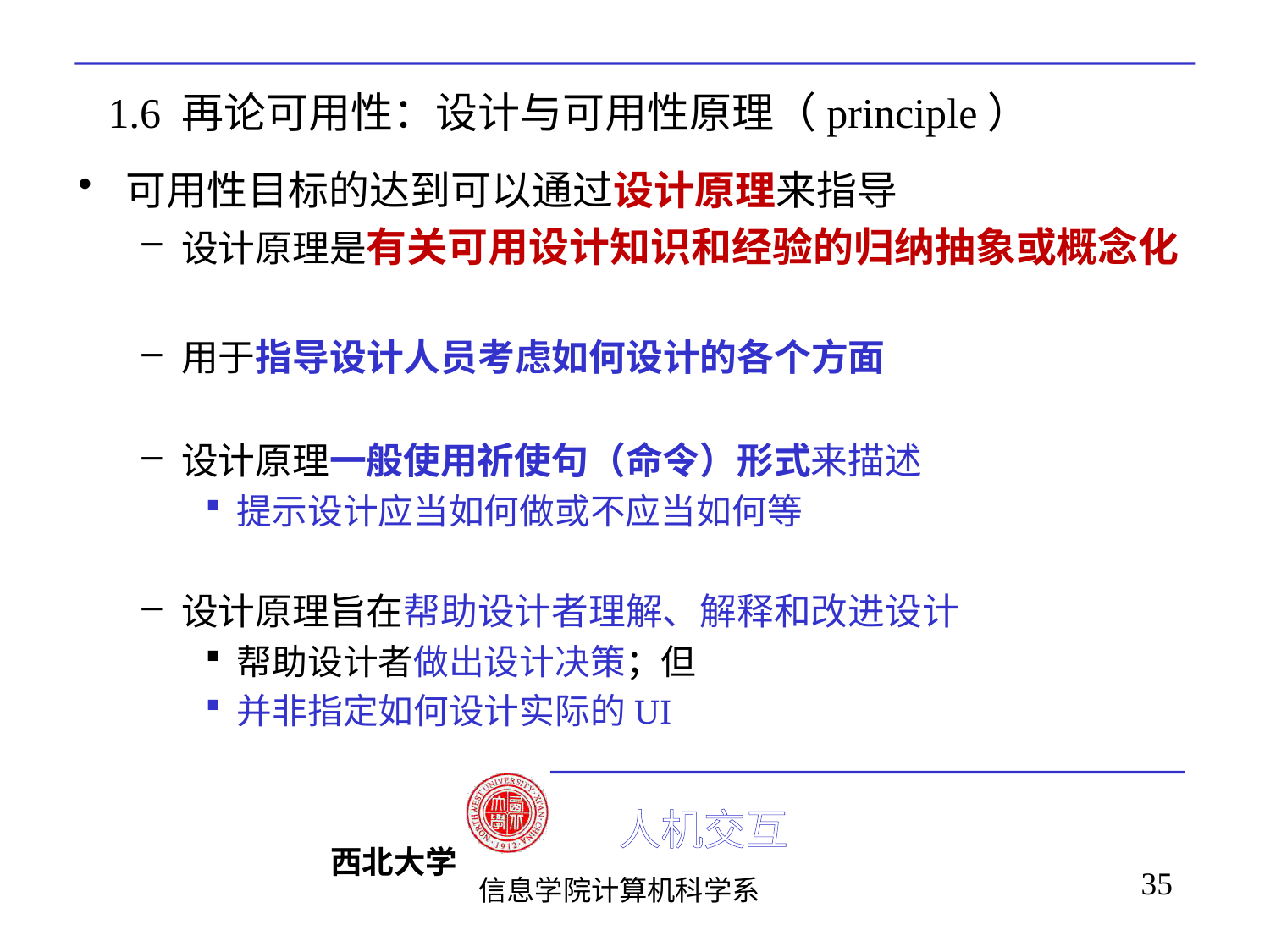

# 1.6 再论可用性：设计与可用性原理（principle）
可用性目标的达到可以通过设计原理来指导
设计原理是有关可用设计知识和经验的归纳抽象或概念化

用于指导设计人员考虑如何设计的各个方面

设计原理一般使用祈使句（命令）形式来描述
提示设计应当如何做或不应当如何等

设计原理旨在帮助设计者理解、解释和改进设计
帮助设计者做出设计决策；但
并非指定如何设计实际的UI
35